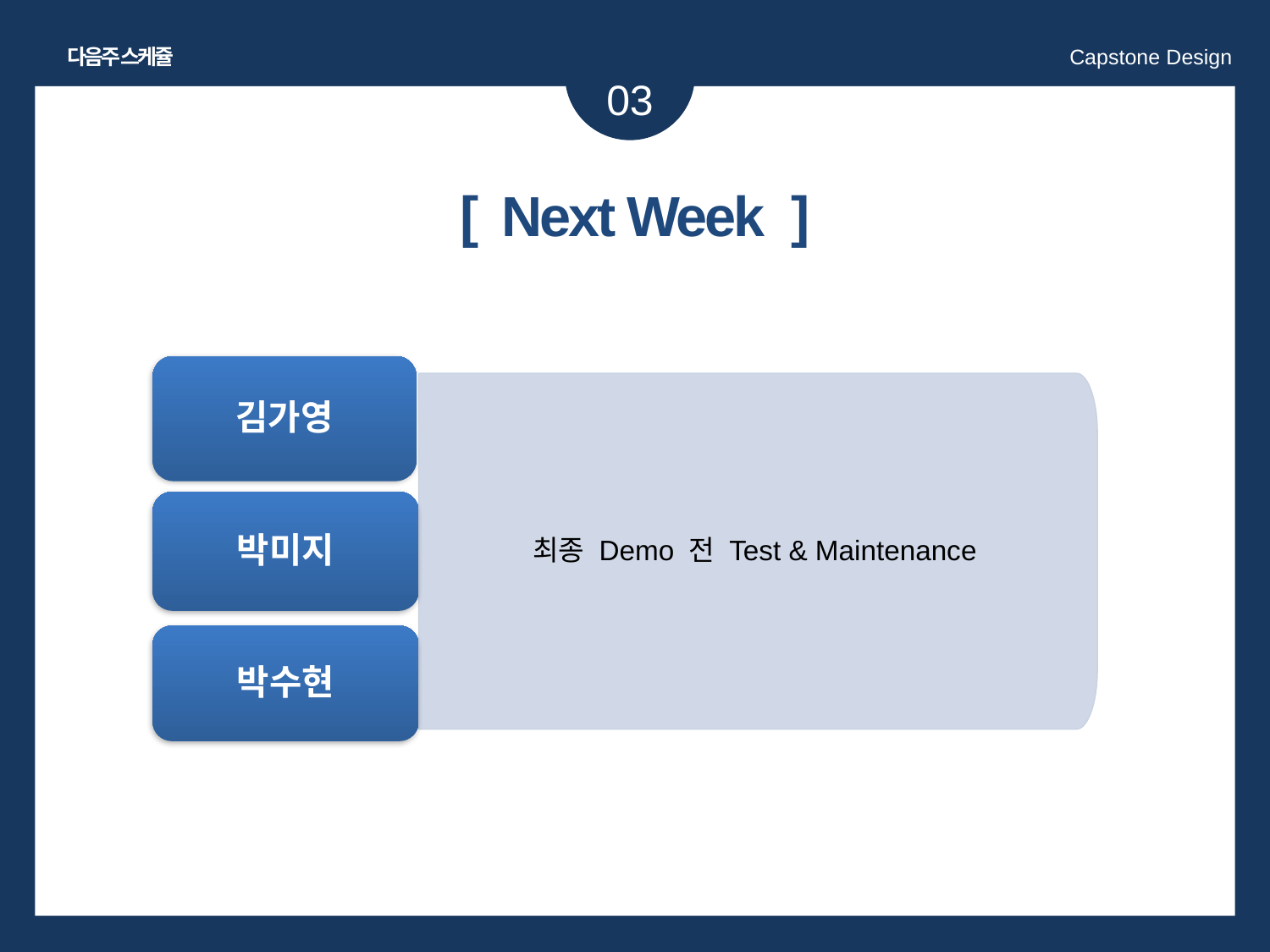

다음주 스케쥴
Capstone Design
03

[  Next Week  ]

김가영
최종 Demo 전 Test & Maintenance
박미지
박수현